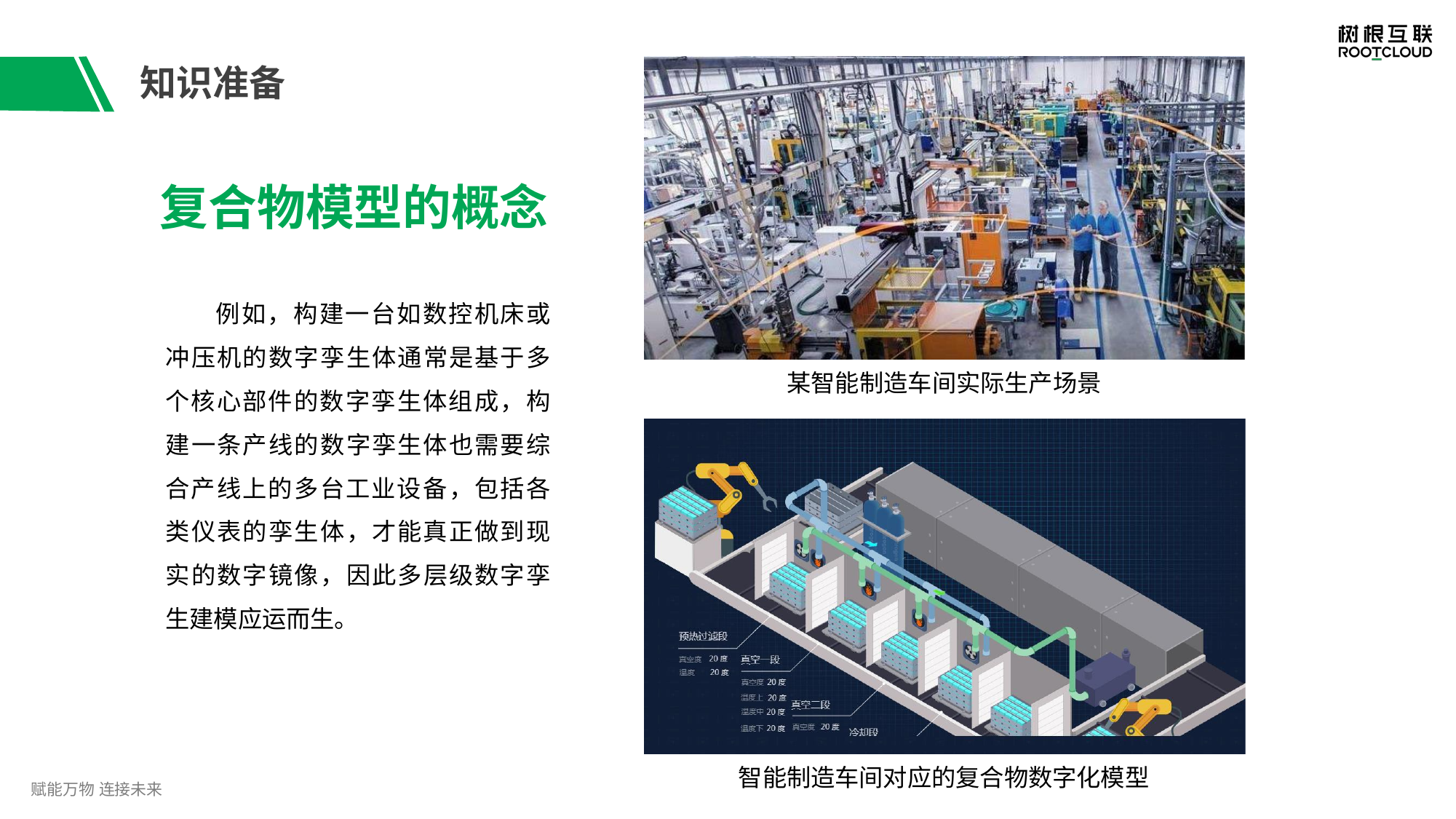

# 知识准备
复合物模型的概念
例如，构建一台如数控机床或 冲压机的数字孪生体通常是基于多 个核心部件的数字孪生体组成，构 建一条产线的数字孪生体也需要综 合产线上的多台工业设备，包括各 类仪表的孪生体，才能真正做到现 实的数字镜像，因此多层级数字孪 生建模应运而生。
某智能制造车间实际生产场景

智能制造车间对应的复合物数字化模型
赋能万物 连接未来